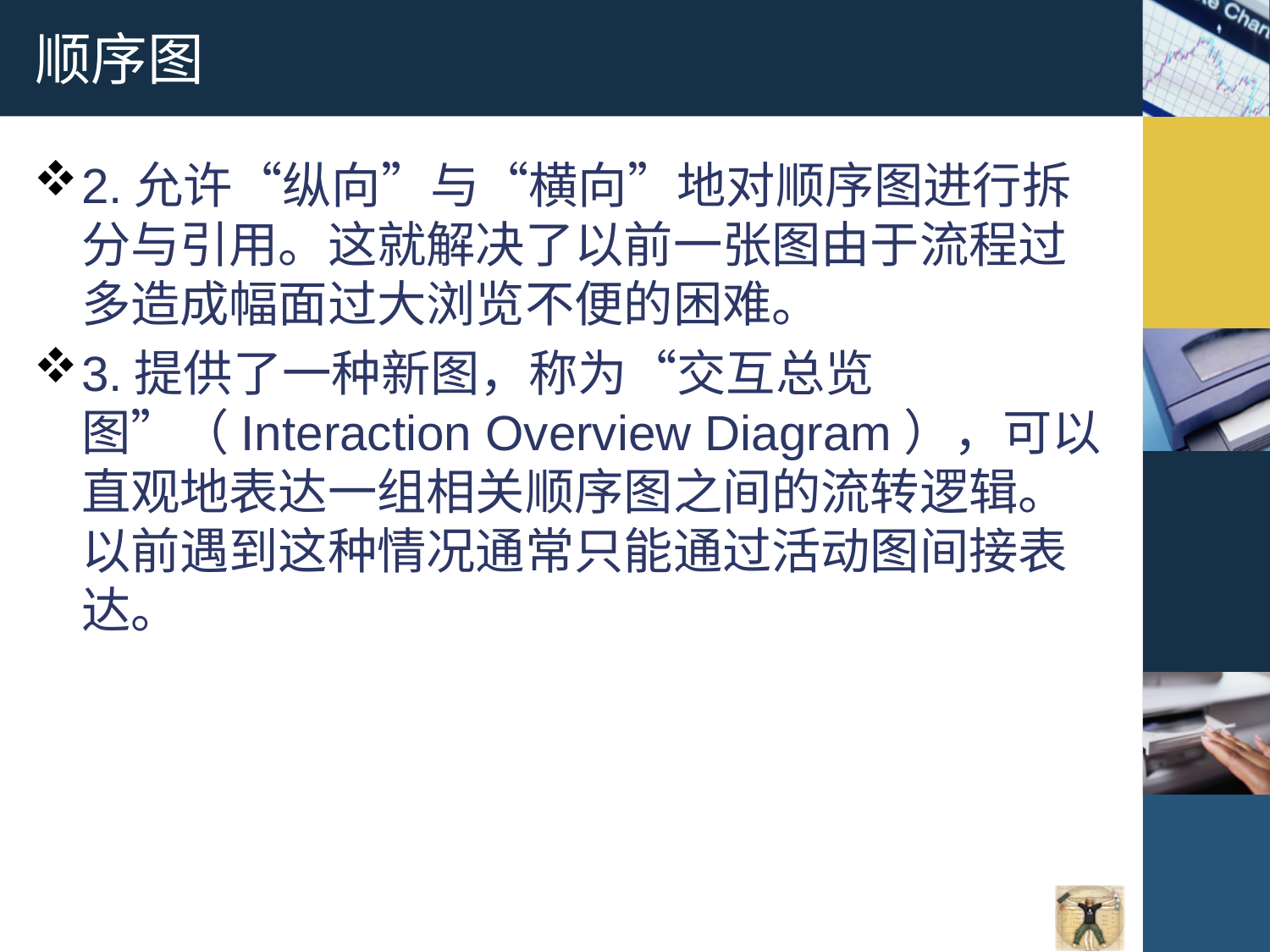

# 顺序图
2.允许“纵向”与“横向”地对顺序图进行拆分与引用。这就解决了以前一张图由于流程过多造成幅面过大浏览不便的困难。
3.提供了一种新图，称为“交互总览图”（Interaction Overview Diagram），可以直观地表达一组相关顺序图之间的流转逻辑。以前遇到这种情况通常只能通过活动图间接表达。